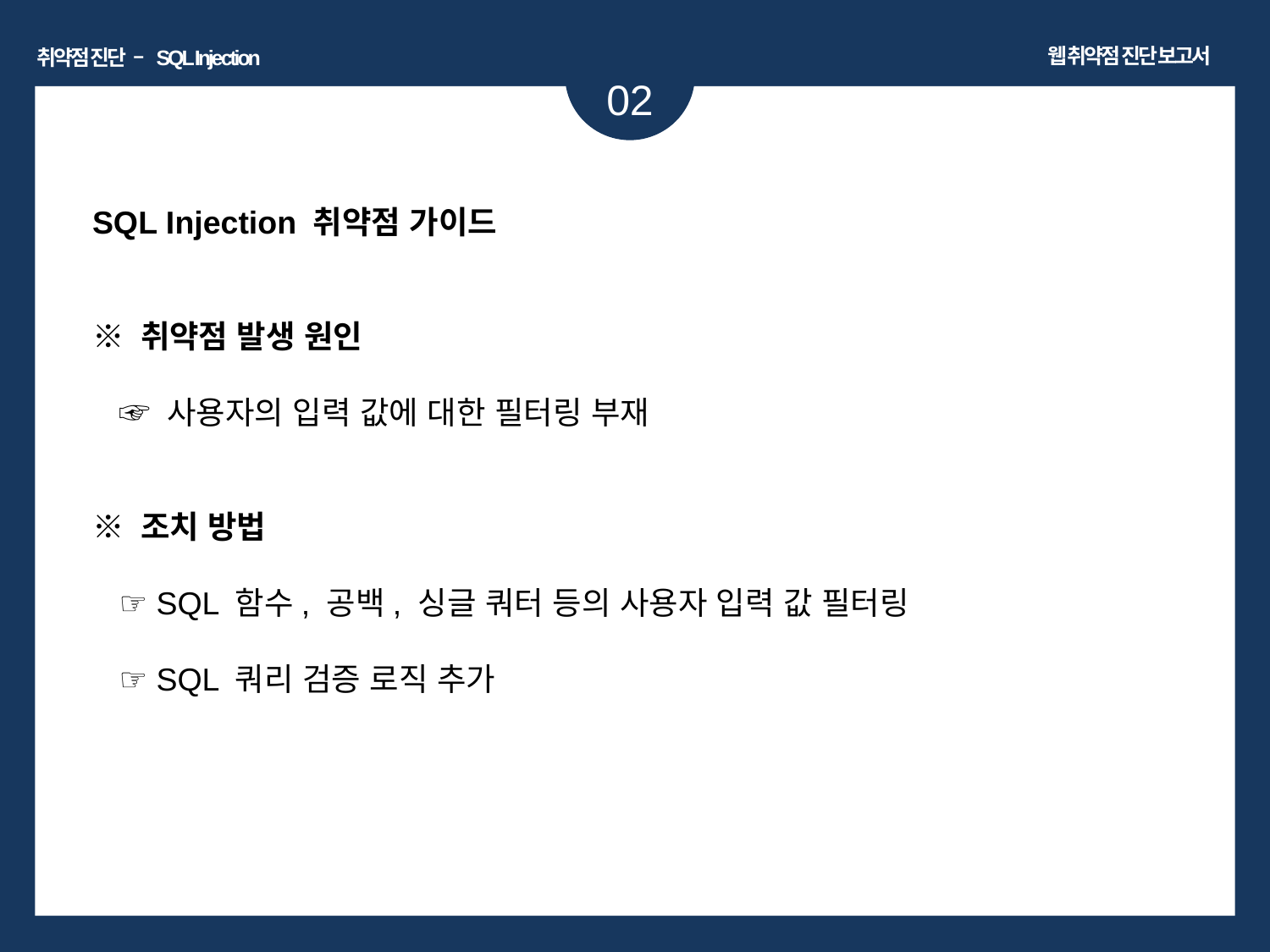

웹 취약점 진단 보고서
취약점 진단  –  SQL Injection
02

SQL Injection 취약점 가이드

※ 취약점 발생 원인

   ☞ 사용자의 입력 값에 대한 필터링 부재

※ 조치 방법

   ☞ SQL 함수, 공백, 싱글 쿼터 등의 사용자 입력 값 필터링

   ☞ SQL 쿼리 검증 로직 추가